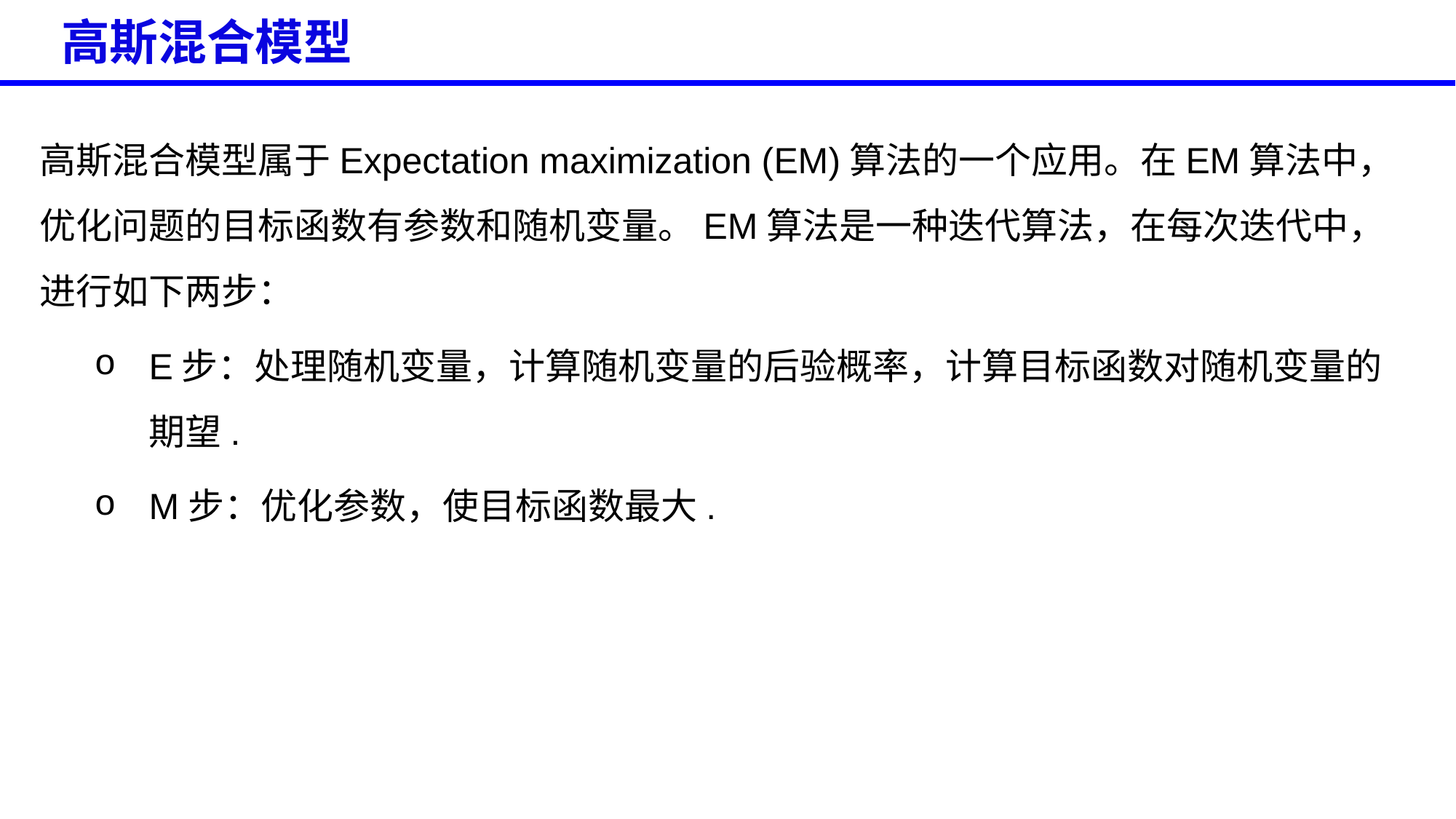

高斯混合模型
高斯混合模型属于Expectation maximization (EM)算法的一个应用。在EM算法中，优化问题的目标函数有参数和随机变量。EM算法是一种迭代算法，在每次迭代中，进行如下两步：
E步：处理随机变量，计算随机变量的后验概率，计算目标函数对随机变量的期望.
M步：优化参数，使目标函数最大.